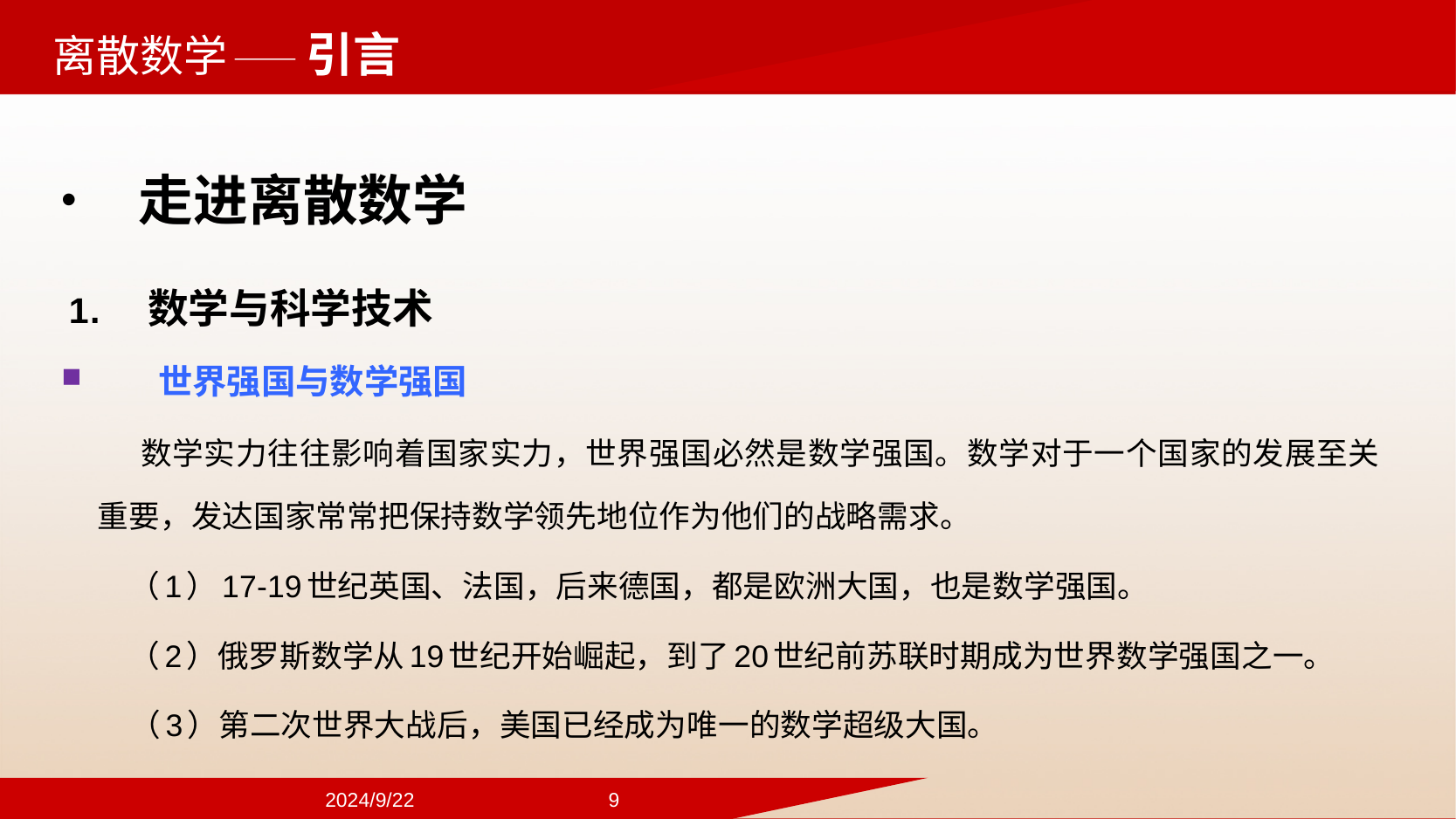

——引言
走进离散数学
 数学与科学技术
世界强国与数学强国
     数学实力往往影响着国家实力，世界强国必然是数学强国。数学对于一个国家的发展至关重要，发达国家常常把保持数学领先地位作为他们的战略需求。
　（1）17-19世纪英国、法国，后来德国，都是欧洲大国，也是数学强国。
　（2）俄罗斯数学从19世纪开始崛起，到了20世纪前苏联时期成为世界数学强国之一。
    （3）第二次世界大战后，美国已经成为唯一的数学超级大国。

2024/9/22
9